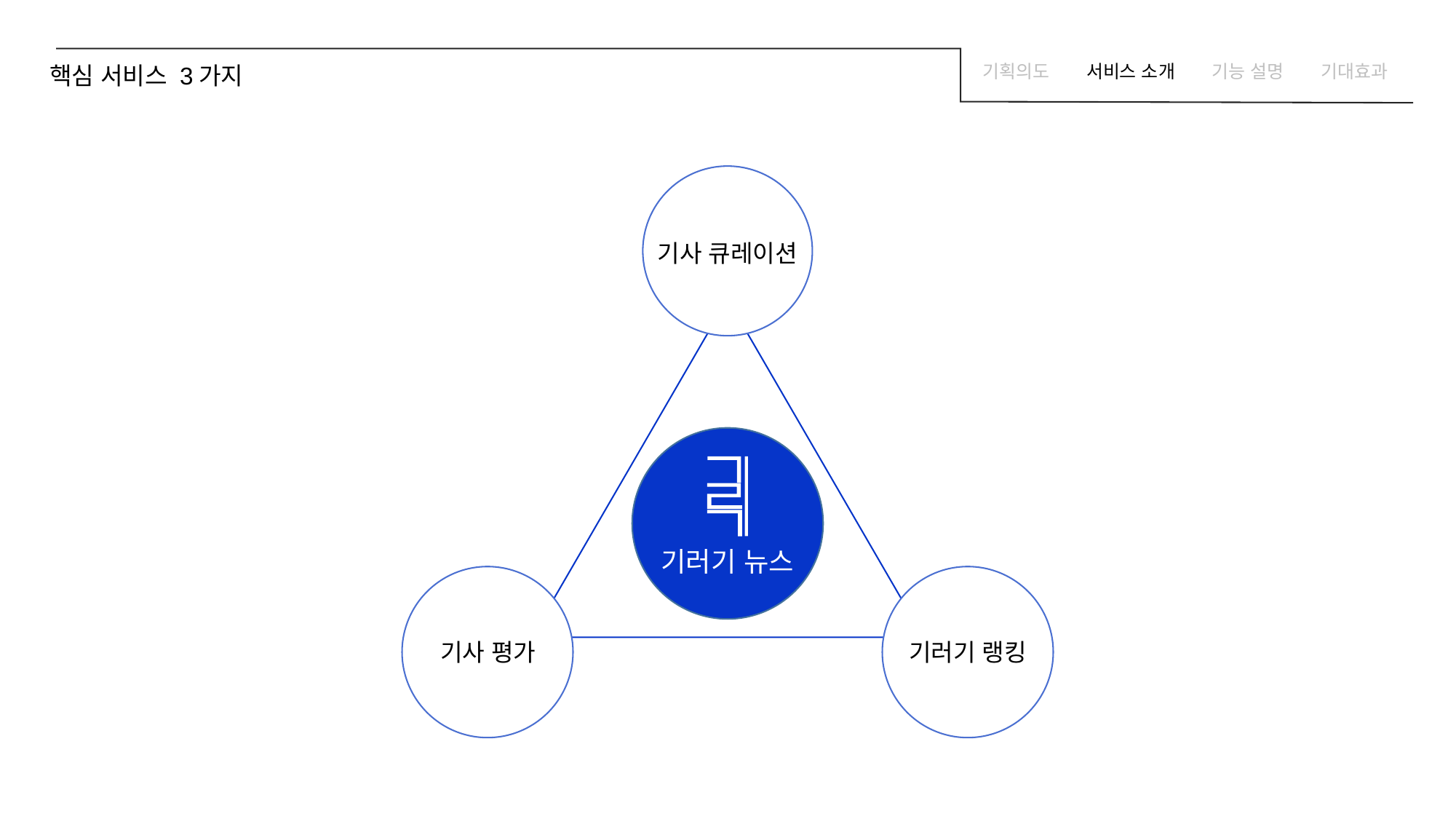

핵심 서비스 3가지
기획의도
서비스 소개
기능 설명
기대효과

기사 큐레이션
저희 기러기 뉴스는 총 3개의 핵심 서비스로 구성되어 있습니다.
첫 번째. 신뢰도 높은 기사를 큐레이션 해주는 메인 페이지
두 번째. 신뢰도가 측정되지 않은 기사를 평가 할 수 있는 기사 평가 페이지 + 크롬 익스텐션
세 번째. 다양한 평가 결과에 따른 랭킹 페이지

기러기 뉴스

기사 평가
기러기 랭킹